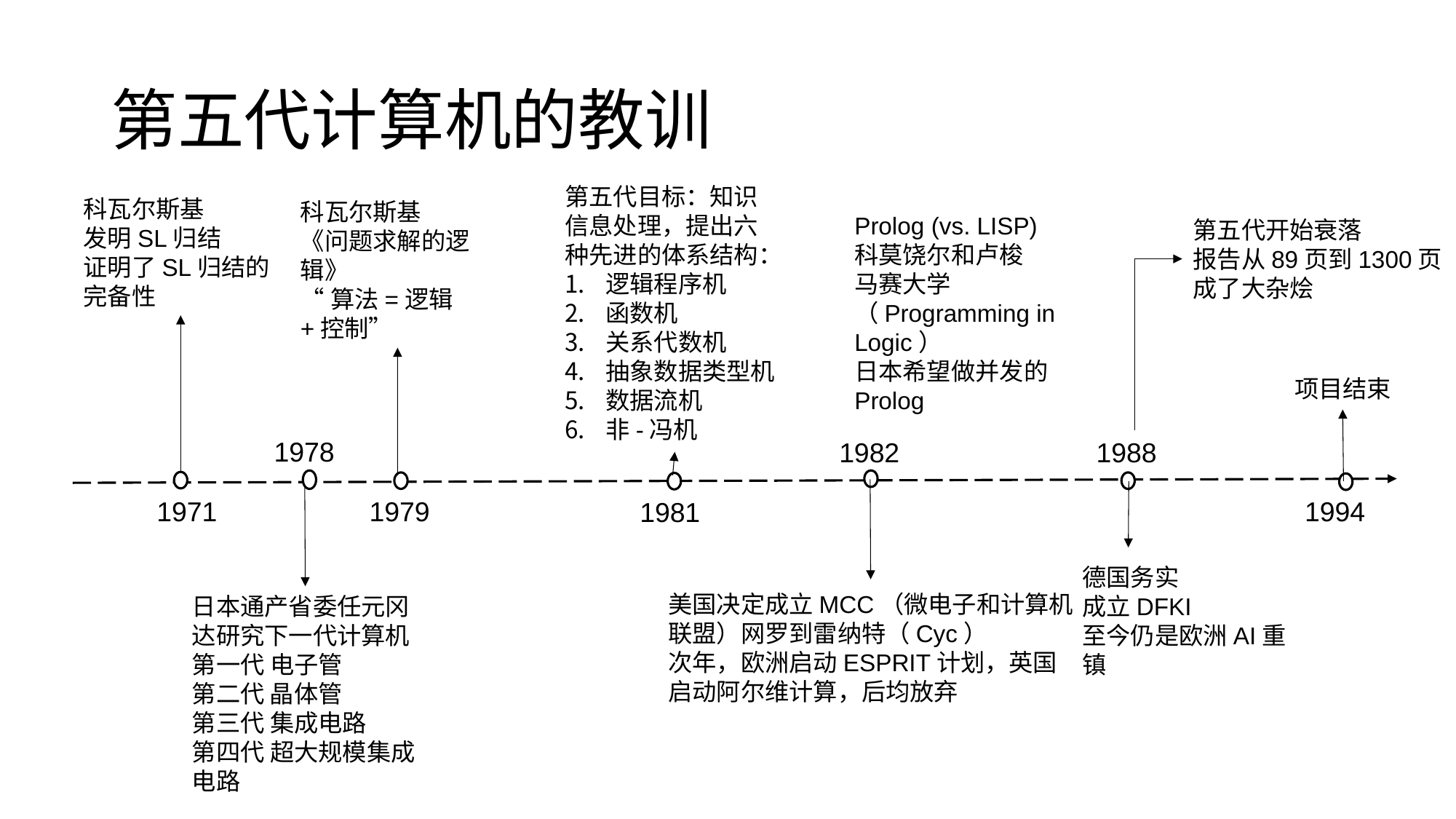

# 第五代计算机的教训
第五代目标：知识信息处理，提出六种先进的体系结构：
逻辑程序机
函数机
关系代数机
抽象数据类型机
数据流机
非-冯机
科瓦尔斯基
发明SL归结
证明了SL归结的完备性
科瓦尔斯基
《问题求解的逻辑》
“算法=逻辑+控制”
Prolog (vs. LISP)
科莫饶尔和卢梭
马赛大学
（Programming in Logic）
日本希望做并发的Prolog
第五代开始衰落
报告从89页到1300页
成了大杂烩
项目结束
1978
1982
1988

1971
1994
1979
1981
德国务实
成立DFKI
至今仍是欧洲AI重镇
美国决定成立MCC（微电子和计算机联盟）网罗到雷纳特（Cyc）
次年，欧洲启动ESPRIT计划，英国启动阿尔维计算，后均放弃
日本通产省委任元冈达研究下一代计算机
第一代 电子管
第二代 晶体管
第三代 集成电路
第四代 超大规模集成电路